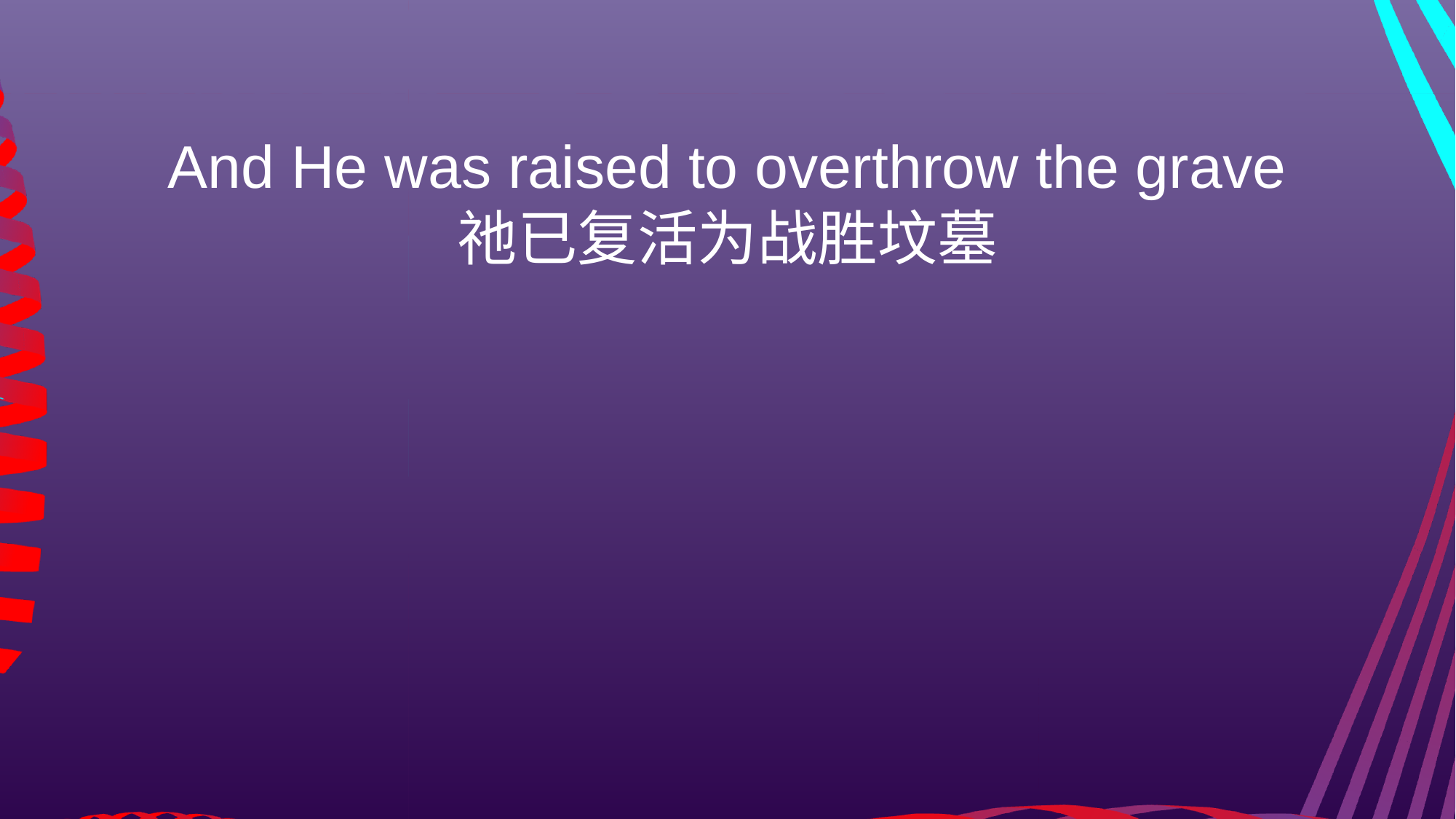

And He was raised to overthrow the grave
祂已复活为战胜坟墓